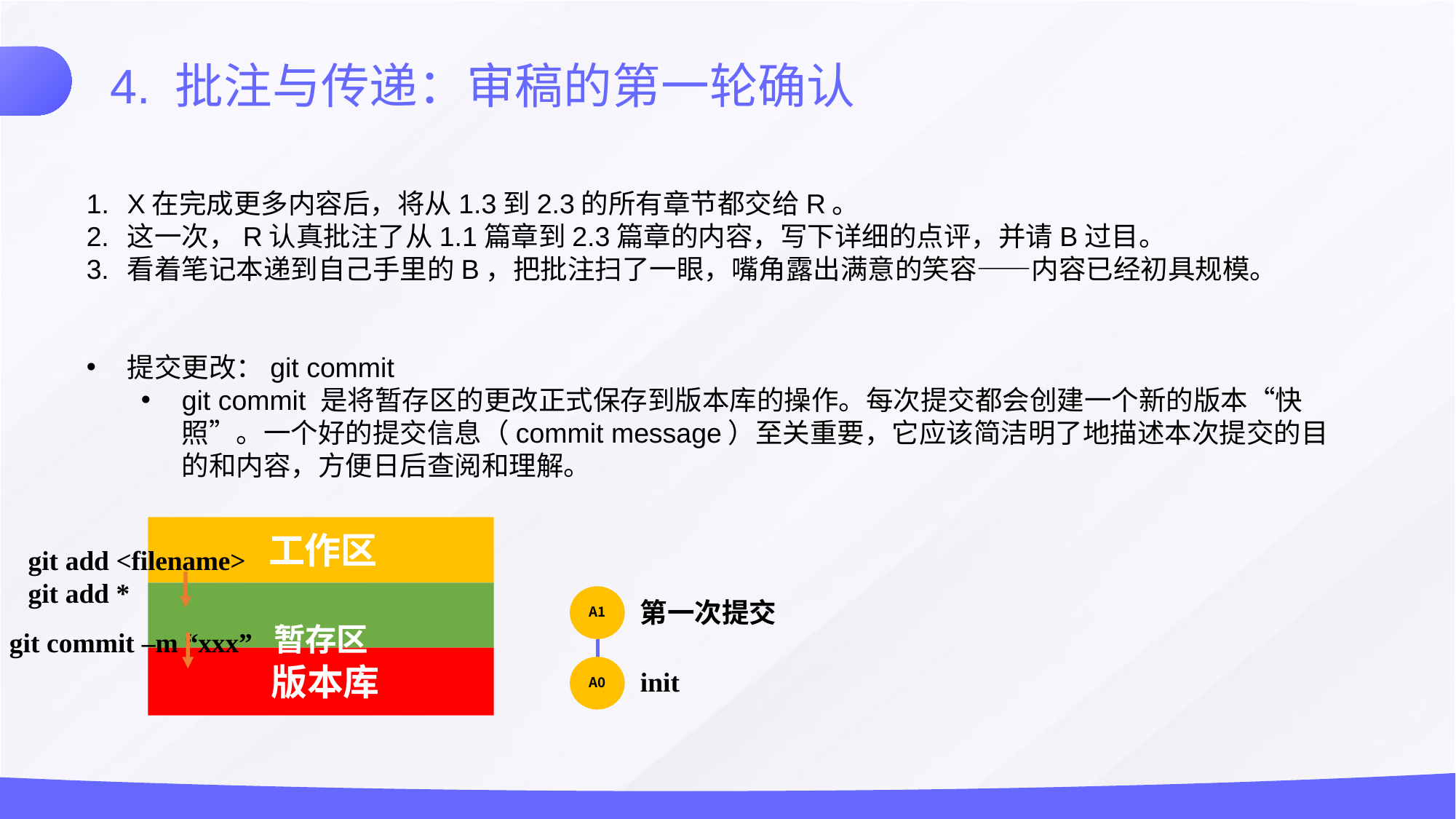

4. 批注与传递：审稿的第一轮确认
X在完成更多内容后，将从1.3到2.3的所有章节都交给R。
这一次，R认真批注了从1.1篇章到2.3篇章的内容，写下详细的点评，并请B过目。
看着笔记本递到自己手里的B，把批注扫了一眼，嘴角露出满意的笑容——内容已经初具规模。

提交更改：git commit
git commit 是将暂存区的更改正式保存到版本库的操作。每次提交都会创建一个新的版本“快照”。一个好的提交信息（commit message）至关重要，它应该简洁明了地描述本次提交的目的和内容，方便日后查阅和理解。

工作区
暂存区
版本库
git add <filename>

git add *

第一次提交
A1
git commit –m “xxx”

init
A0